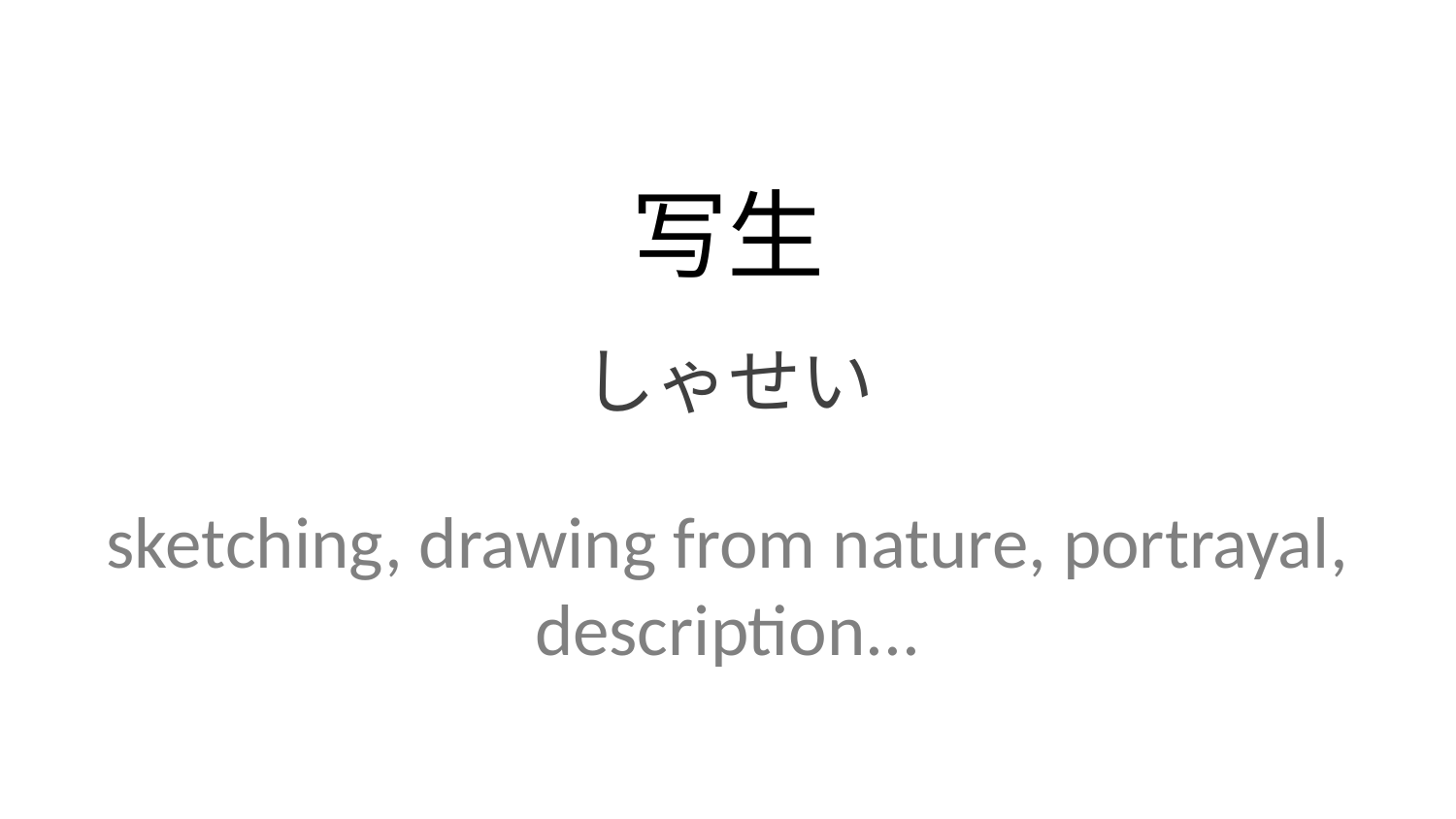

写生

しゃせい
sketching, drawing from nature, portrayal, description...